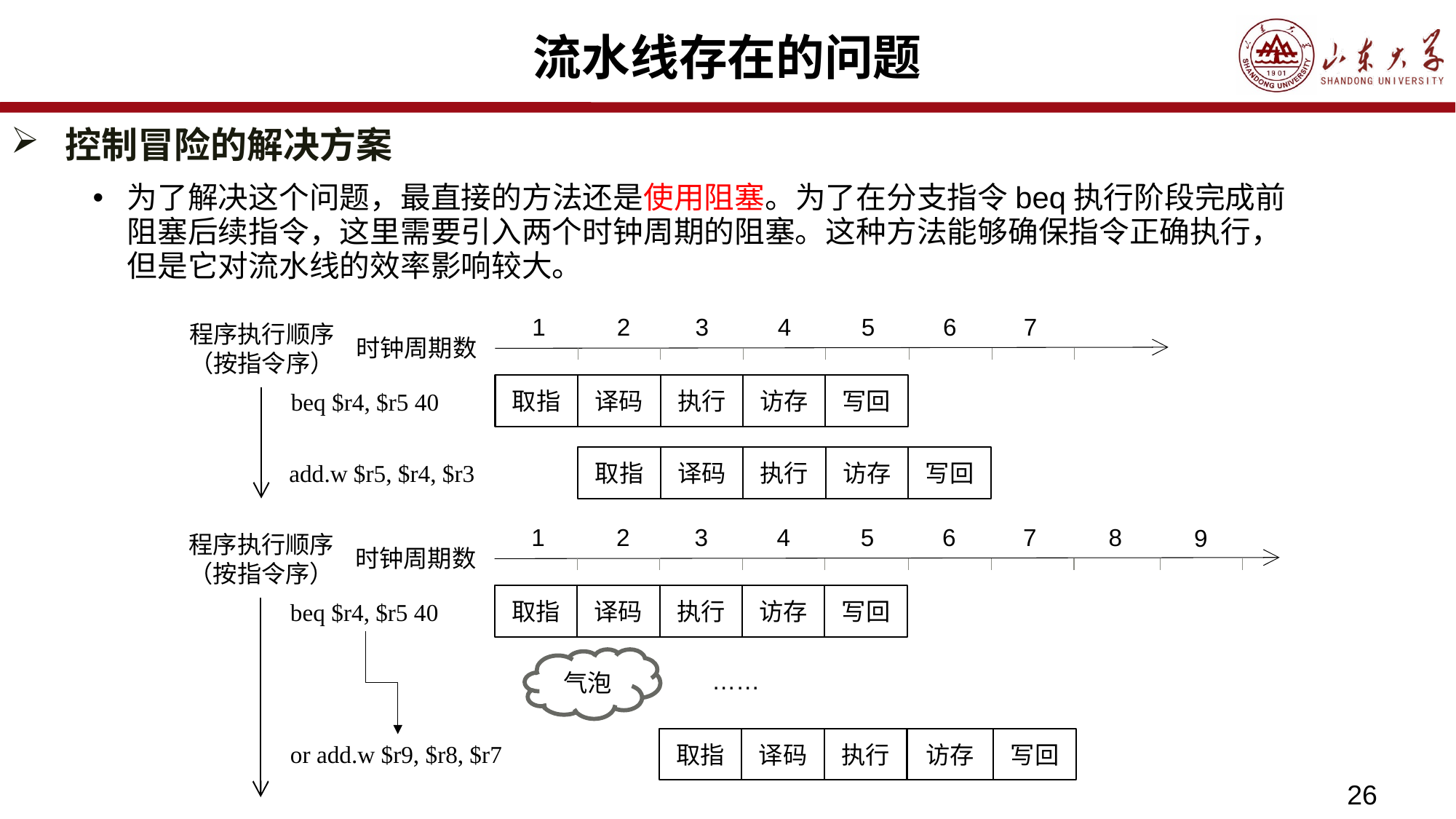

# 流水线存在的问题
控制冒险的解决方案
为了解决这个问题，最直接的方法还是使用阻塞。为了在分支指令beq执行阶段完成前阻塞后续指令，这里需要引入两个时钟周期的阻塞。这种方法能够确保指令正确执行，但是它对流水线的效率影响较大。

3
4
5
6
7
1
2
时钟周期数
程序执行顺序（按指令序）
取指
译码
执行
访存
写回
beq $r4, $r5 40
取指
译码
执行
访存
写回
add.w $r5, $r4, $r3
3
4
5
6
7
8
1
2
9
时钟周期数
程序执行顺序（按指令序）
取指
译码
执行
访存
写回
beq $r4, $r5 40
气泡
……
取指
译码
执行
访存
写回
or add.w $r9, $r8, $r7
26